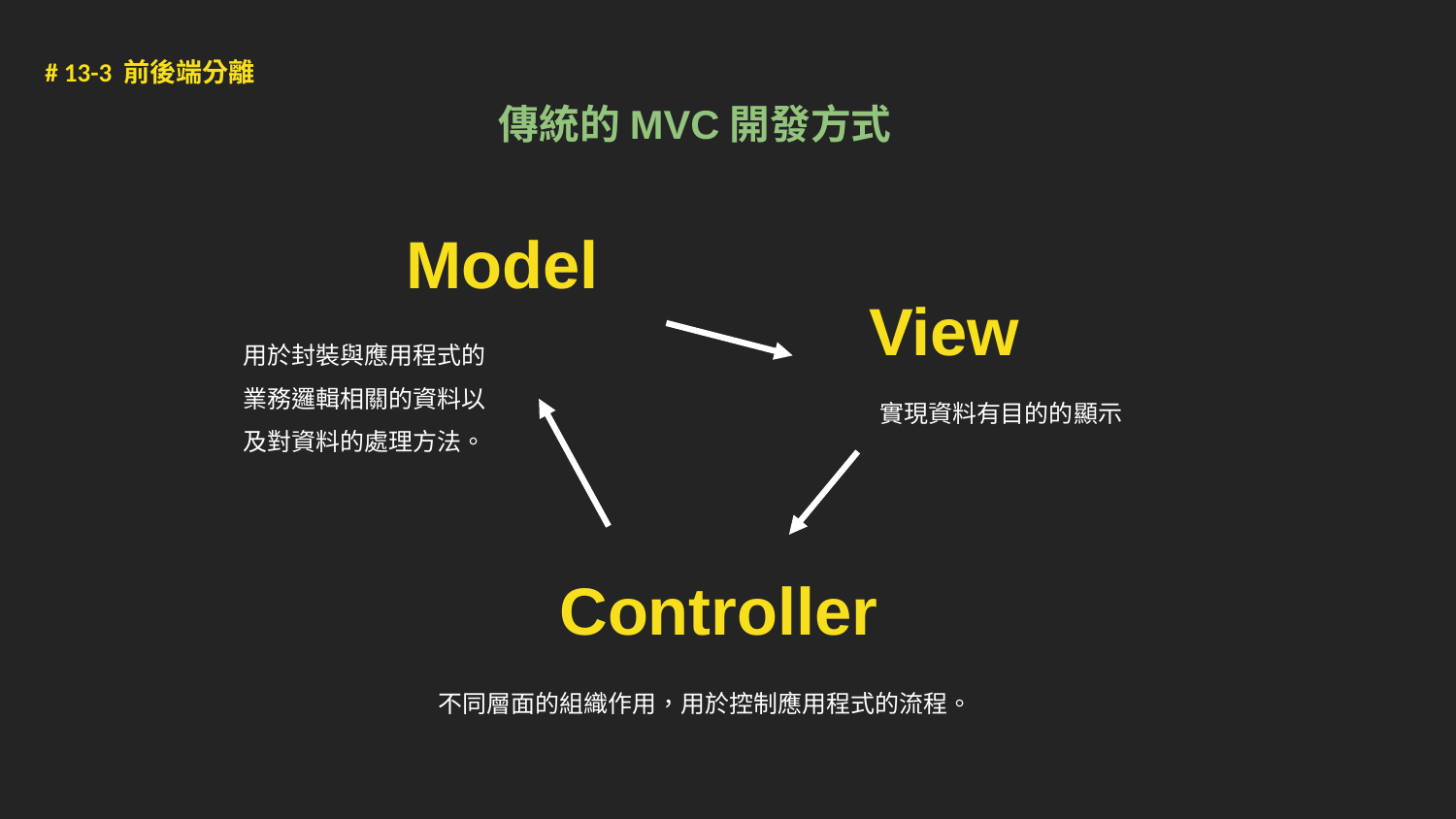

# 13-3 前後端分離
傳統的MVC開發方式
Model
View
用於封裝與應用程式的業務邏輯相關的資料以及對資料的處理方法。
實現資料有目的的顯示
Controller
不同層面的組織作用，用於控制應用程式的流程。